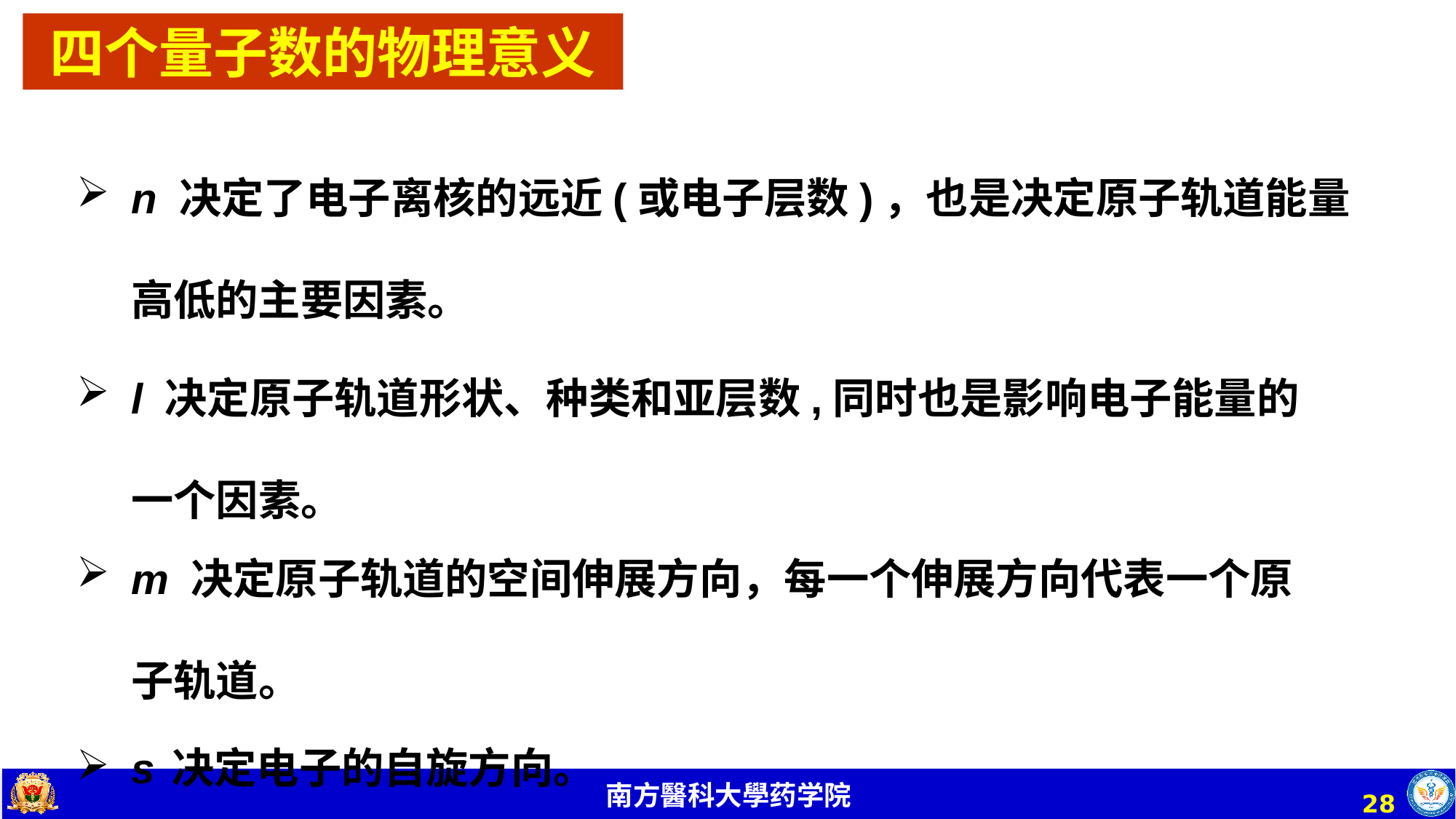

四个量子数的物理意义
n 决定了电子离核的远近(或电子层数)，也是决定原子轨道能量高低的主要因素。
l 决定原子轨道形状、种类和亚层数,同时也是影响电子能量的一个因素。
m 决定原子轨道的空间伸展方向，每一个伸展方向代表一个原子轨道。
s 决定电子的自旋方向。
28